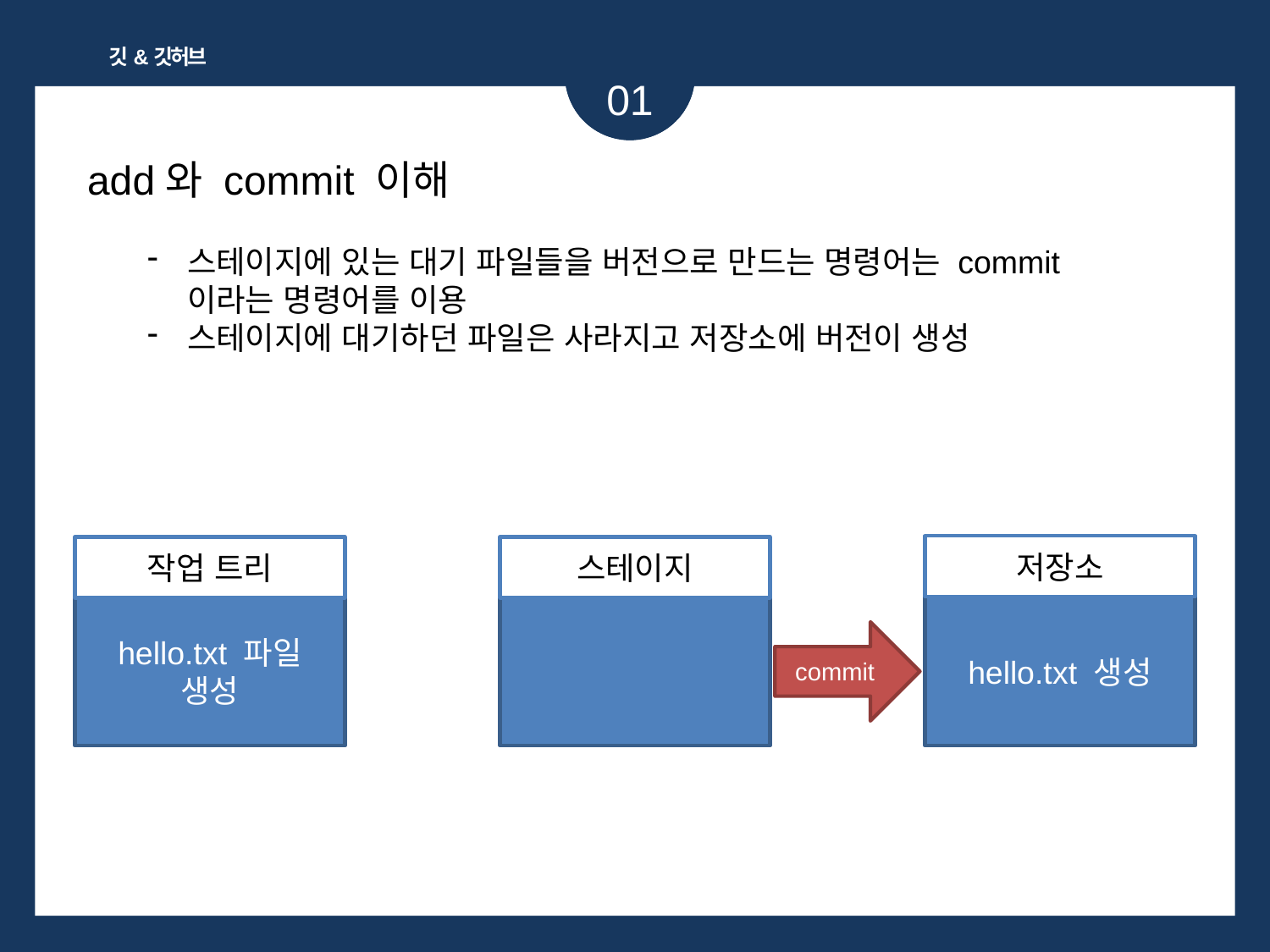

깃&깃허브
01
add와 commit 이해
스테이지에 있는 대기 파일들을 버전으로 만드는 명령어는 commit 이라는 명령어를 이용
스테이지에 대기하던 파일은 사라지고 저장소에 버전이 생성
저장소
작업 트리
스테이지
hello.txt 파일 생성

hello.txt 생성
commit